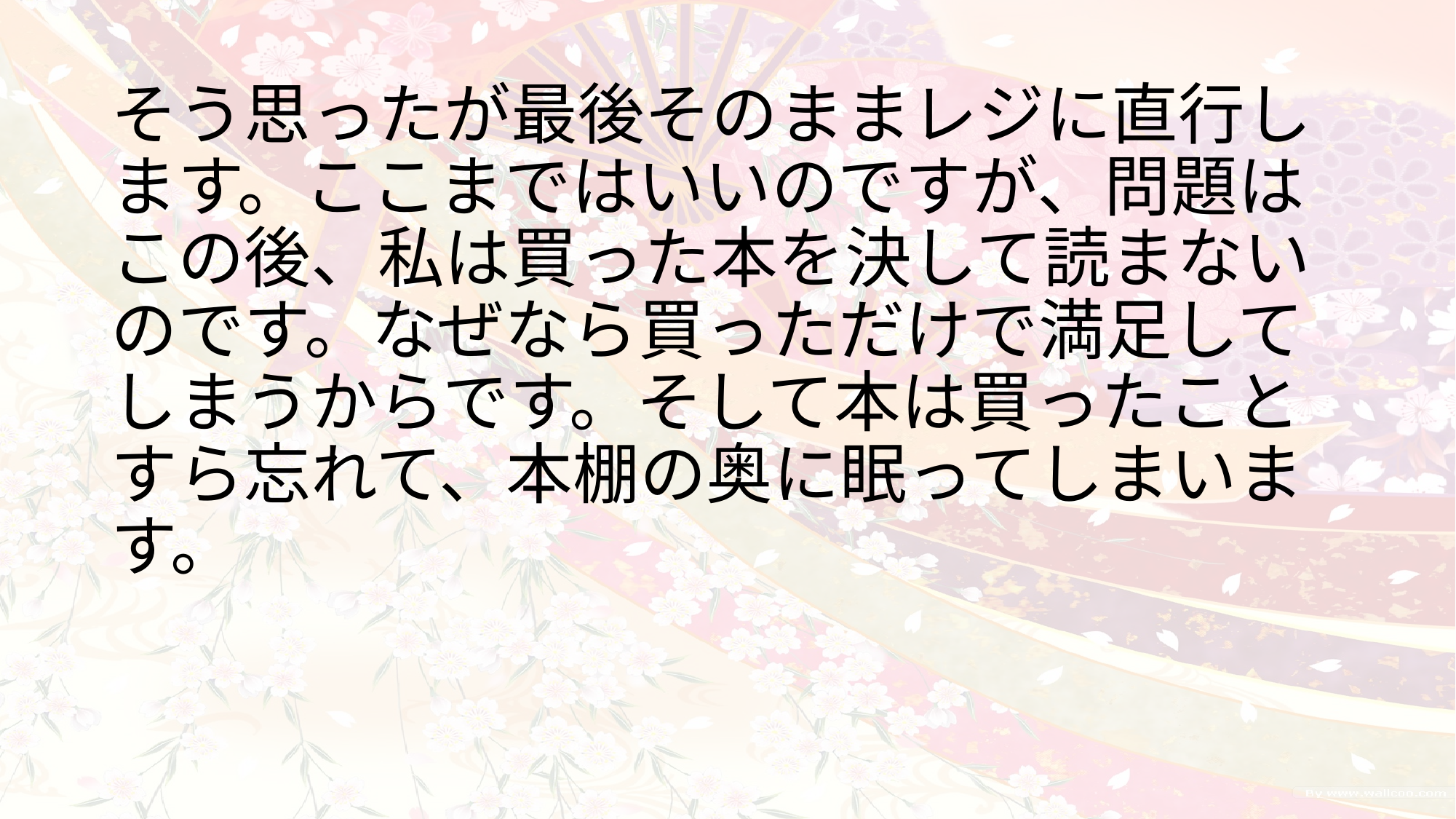

そう思ったが最後そのままレジに直行します。ここまではいいのですが、問題はこの後、私は買った本を決して読まないのです。なぜなら買っただけで満足してしまうからです。そして本は買ったことすら忘れて、本棚の奥に眠ってしまいます。